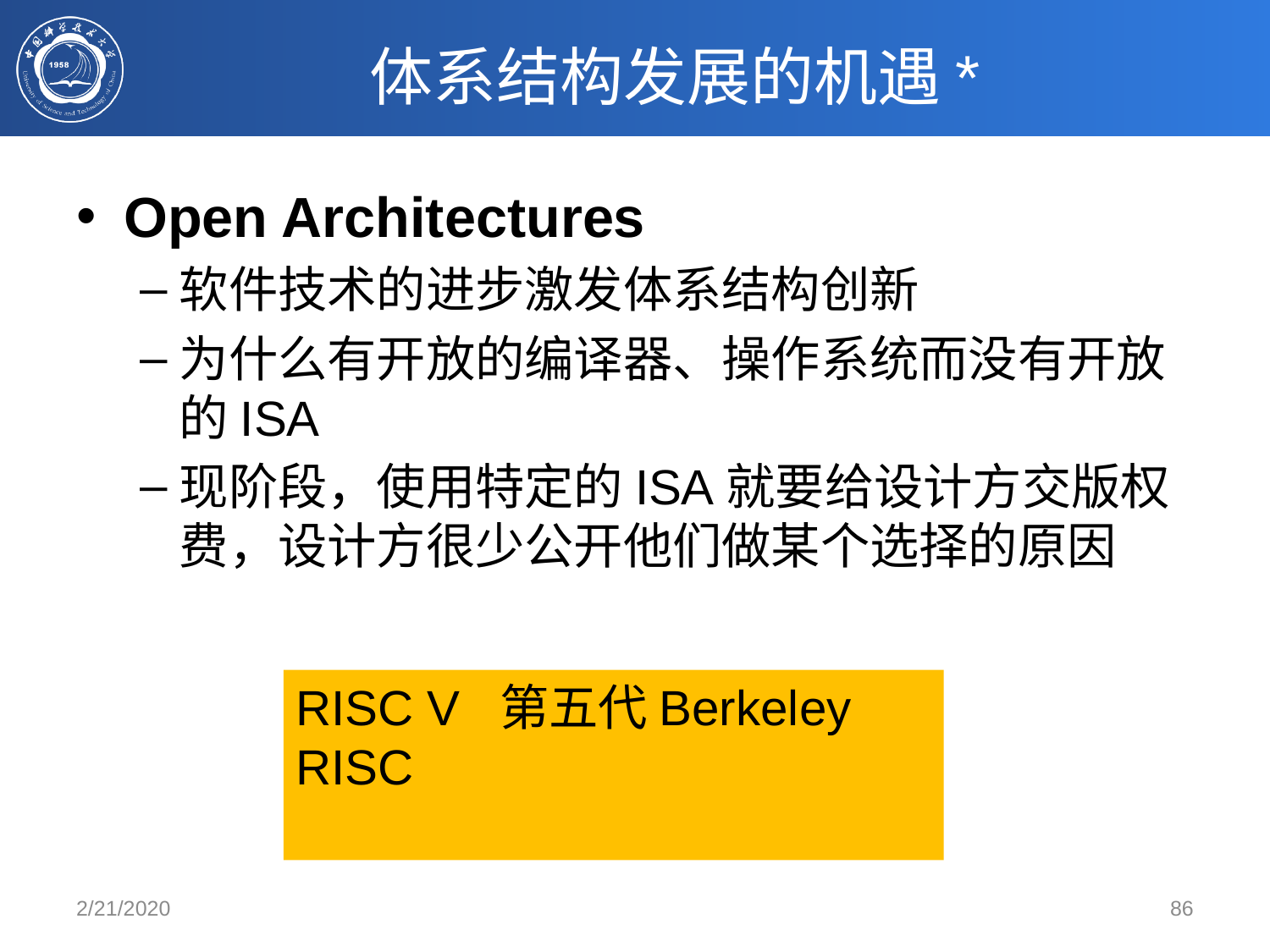

# 体系结构发展的机遇*
Open Architectures
软件技术的进步激发体系结构创新
为什么有开放的编译器、操作系统而没有开放的ISA
现阶段，使用特定的ISA就要给设计方交版权费，设计方很少公开他们做某个选择的原因

RISC V  第五代Berkeley RISC

2/21/2020
86